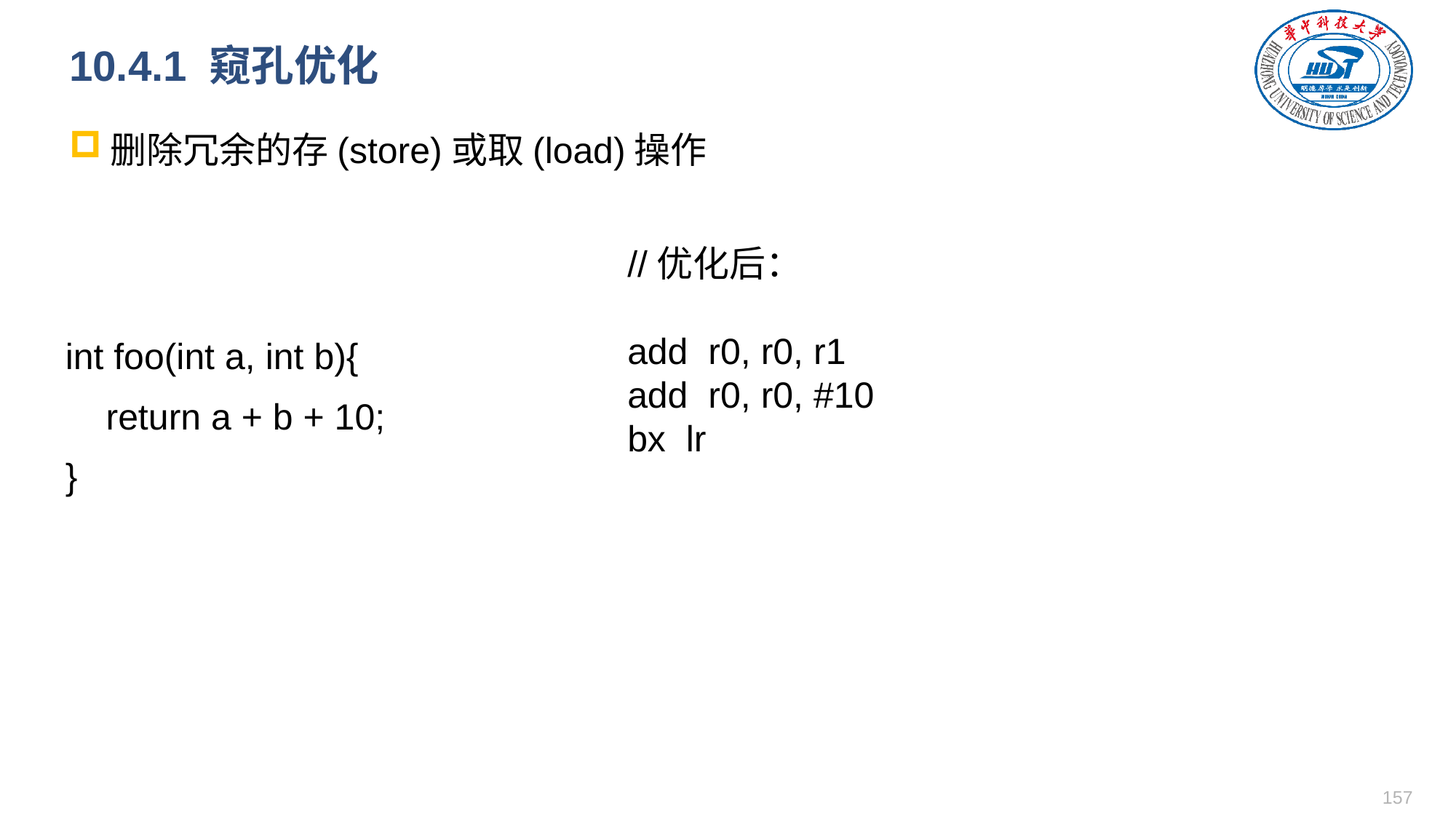

# 10.4.1 窥孔优化
删除冗余的存(store)或取(load)操作

//优化后：

add  r0, r0, r1
add  r0, r0, #10
bx  lr
int foo(int a, int b){
    return a + b + 10;
}
157